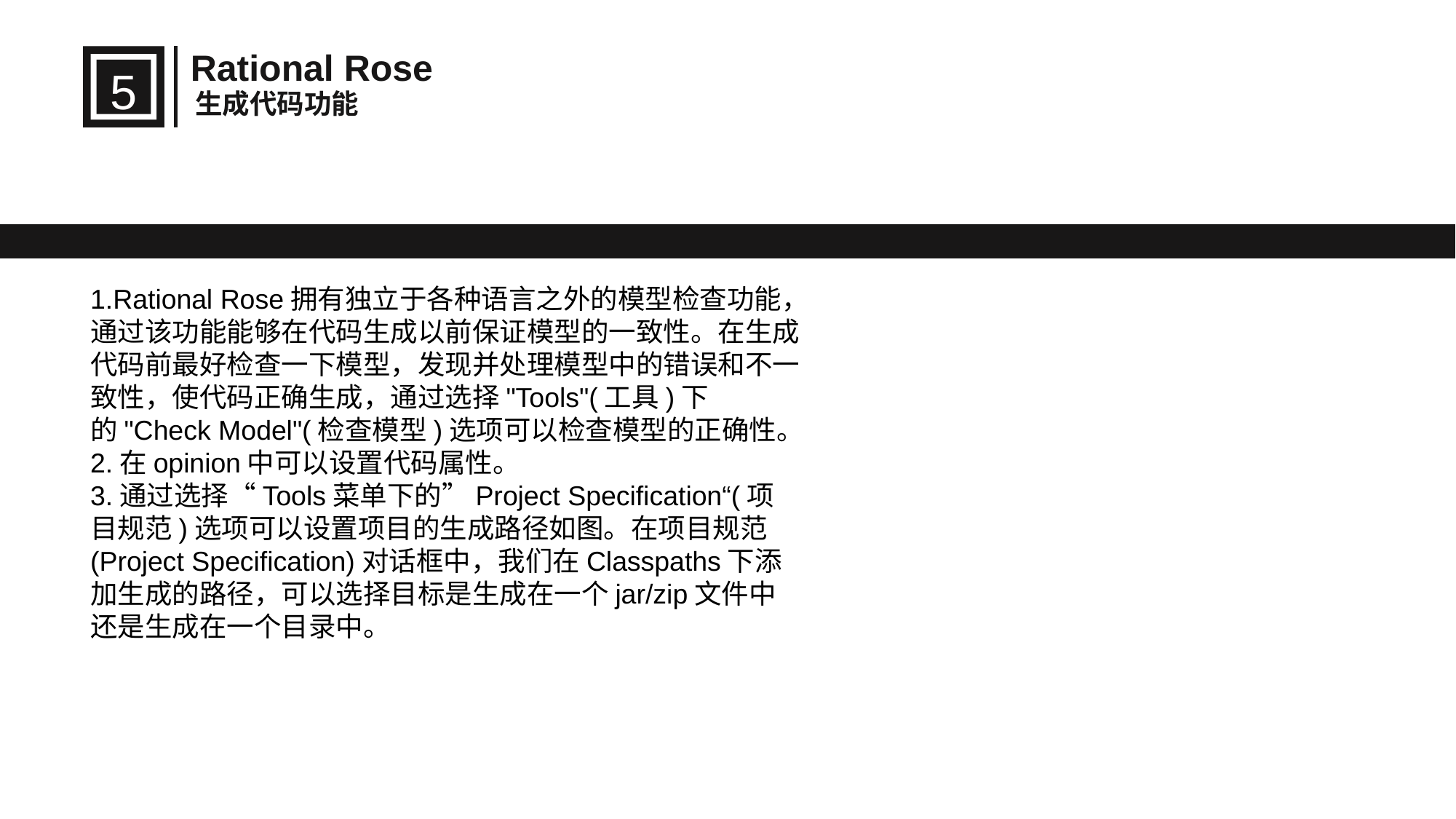

Rational Rose

5
生成代码功能

1.Rational Rose拥有独立于各种语言之外的模型检查功能，通过该功能能够在代码生成以前保证模型的一致性。在生成代码前最好检查一下模型，发现并处理模型中的错误和不一致性，使代码正确生成，通过选择"Tools"(工具)下的"Check Model"(检查模型)选项可以检查模型的正确性。
2.在opinion中可以设置代码属性。
3.通过选择“Tools菜单下的”Project Specification“(项目规范)选项可以设置项目的生成路径如图。在项目规范(Project Specification)对话框中，我们在Classpaths下添加生成的路径，可以选择目标是生成在一个jar/zip文件中还是生成在一个目录中。